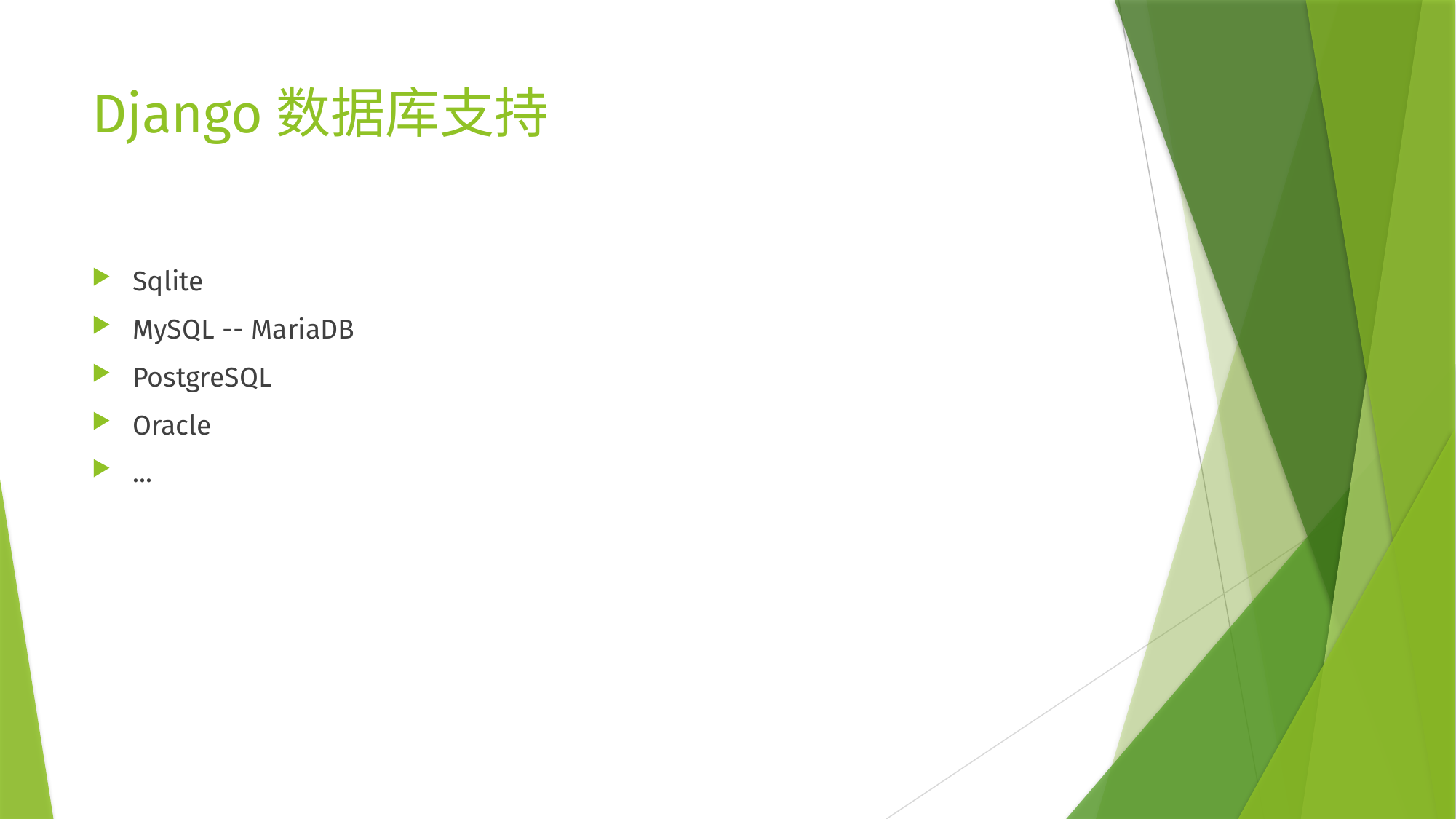

# Django数据库支持
Sqlite
MySQL -- MariaDB
PostgreSQL
Oracle
...